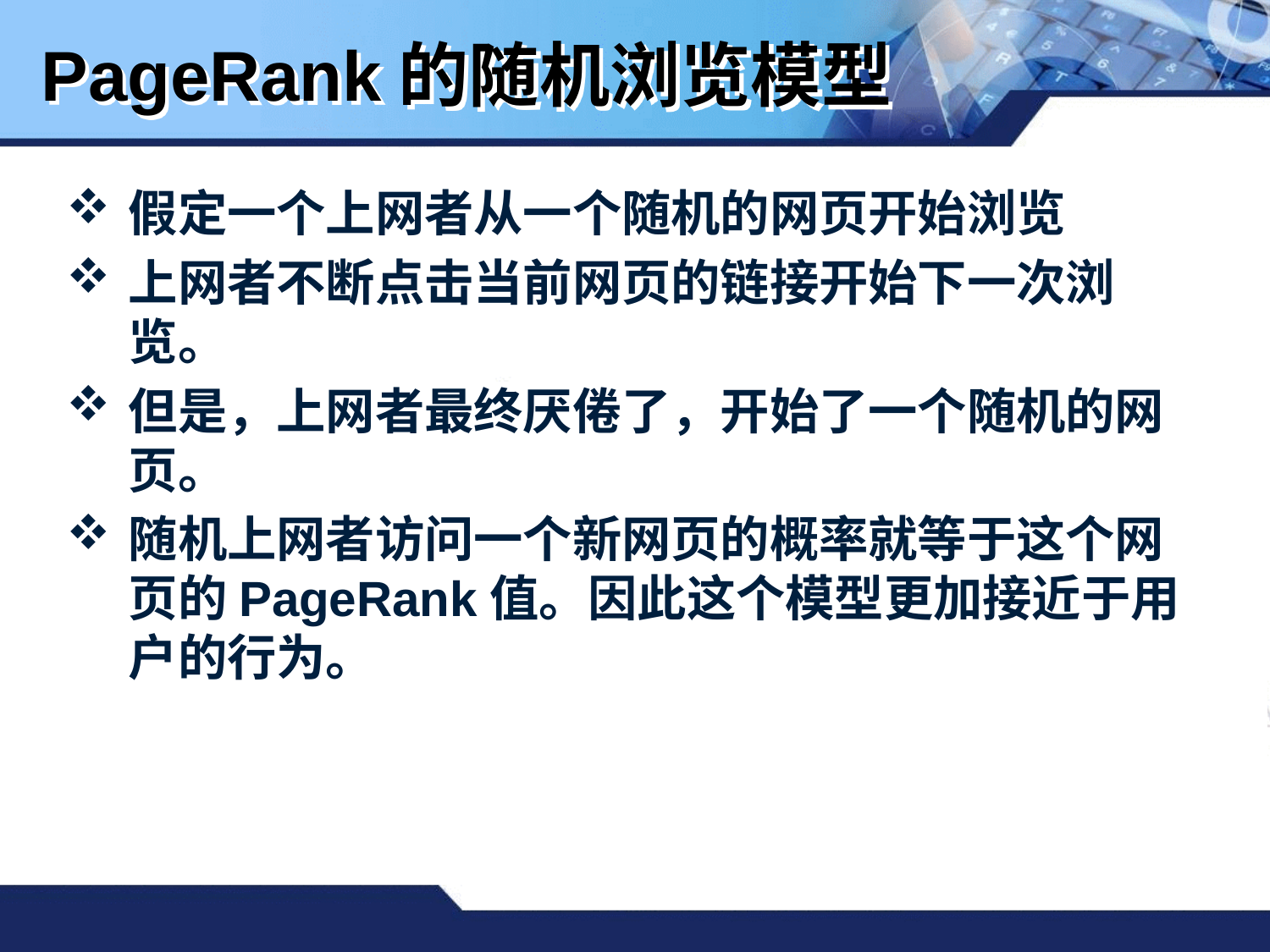

# PageRank的随机浏览模型
假定一个上网者从一个随机的网页开始浏览
上网者不断点击当前网页的链接开始下一次浏览。
但是，上网者最终厌倦了，开始了一个随机的网页。
随机上网者访问一个新网页的概率就等于这个网页的PageRank值。因此这个模型更加接近于用户的行为。